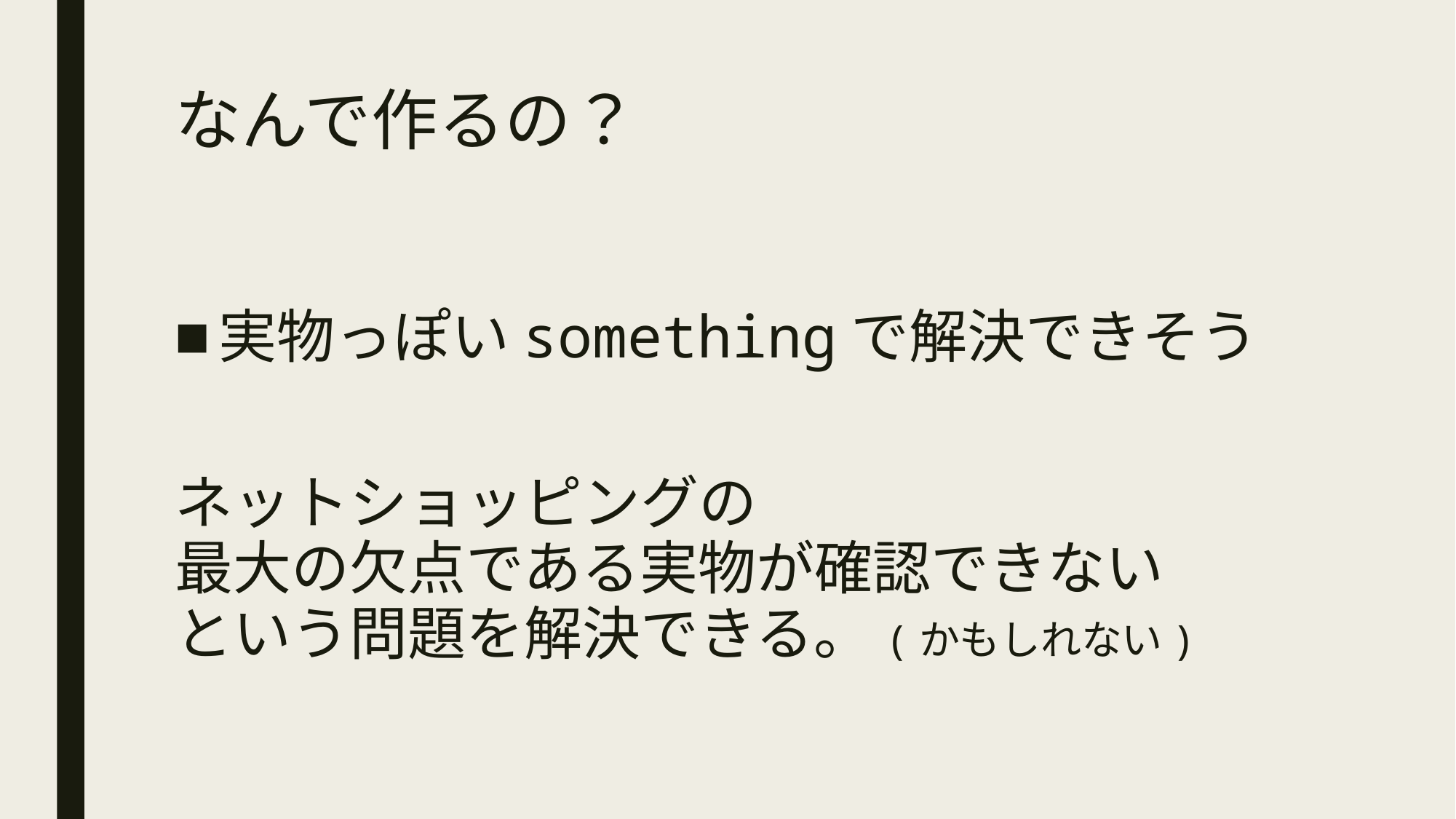

# なんで作るの？
実物っぽいsomethingで解決できそう

ネットショッピングの
最大の欠点である実物が確認できない
という問題を解決できる。(かもしれない)